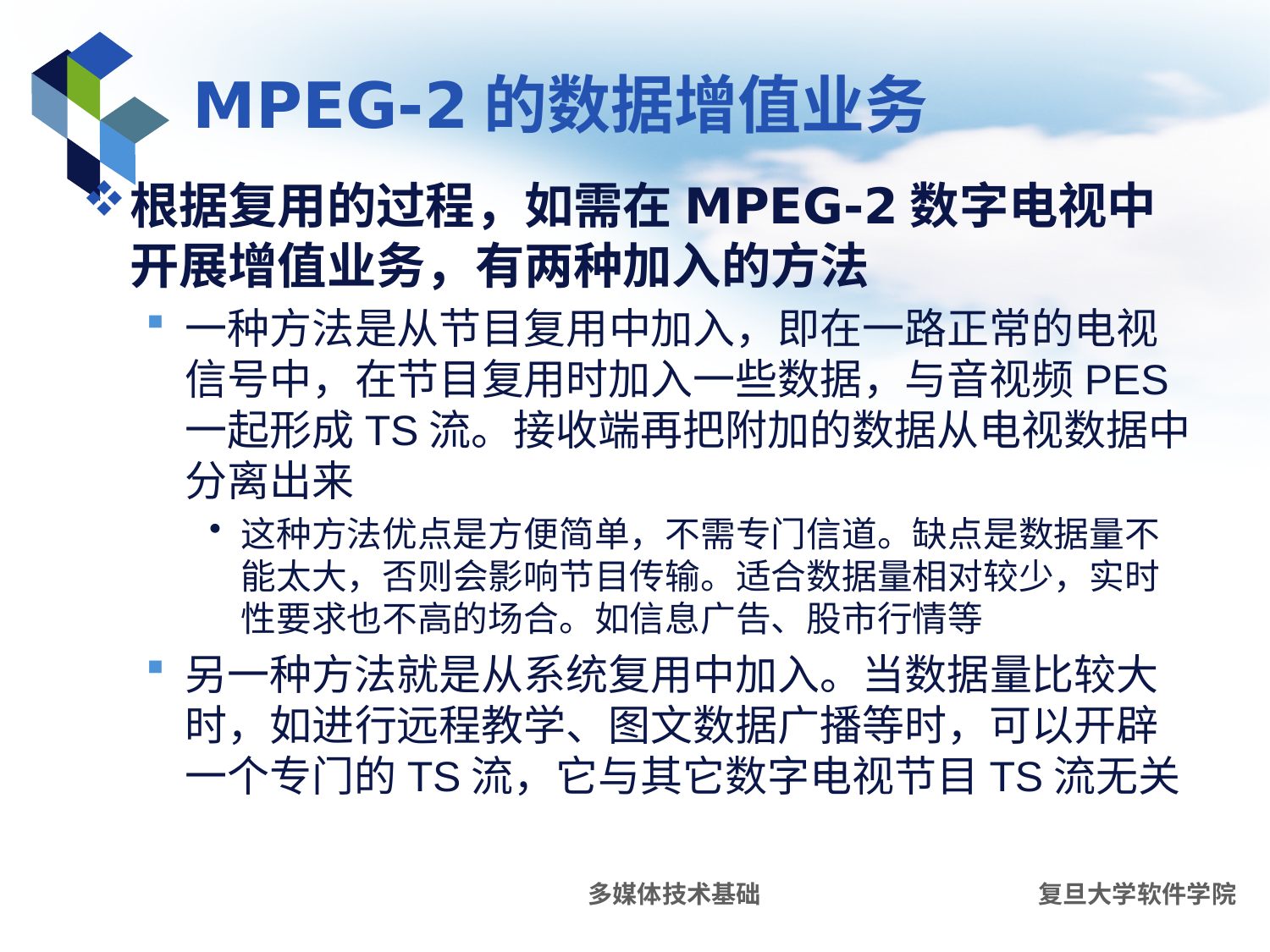

# MPEG-2的数据增值业务
根据复用的过程，如需在MPEG-2数字电视中开展增值业务，有两种加入的方法
一种方法是从节目复用中加入，即在一路正常的电视信号中，在节目复用时加入一些数据，与音视频PES一起形成TS流。接收端再把附加的数据从电视数据中分离出来
这种方法优点是方便简单，不需专门信道。缺点是数据量不能太大，否则会影响节目传输。适合数据量相对较少，实时性要求也不高的场合。如信息广告、股市行情等
另一种方法就是从系统复用中加入。当数据量比较大时，如进行远程教学、图文数据广播等时，可以开辟一个专门的TS流，它与其它数字电视节目TS流无关

多媒体技术基础